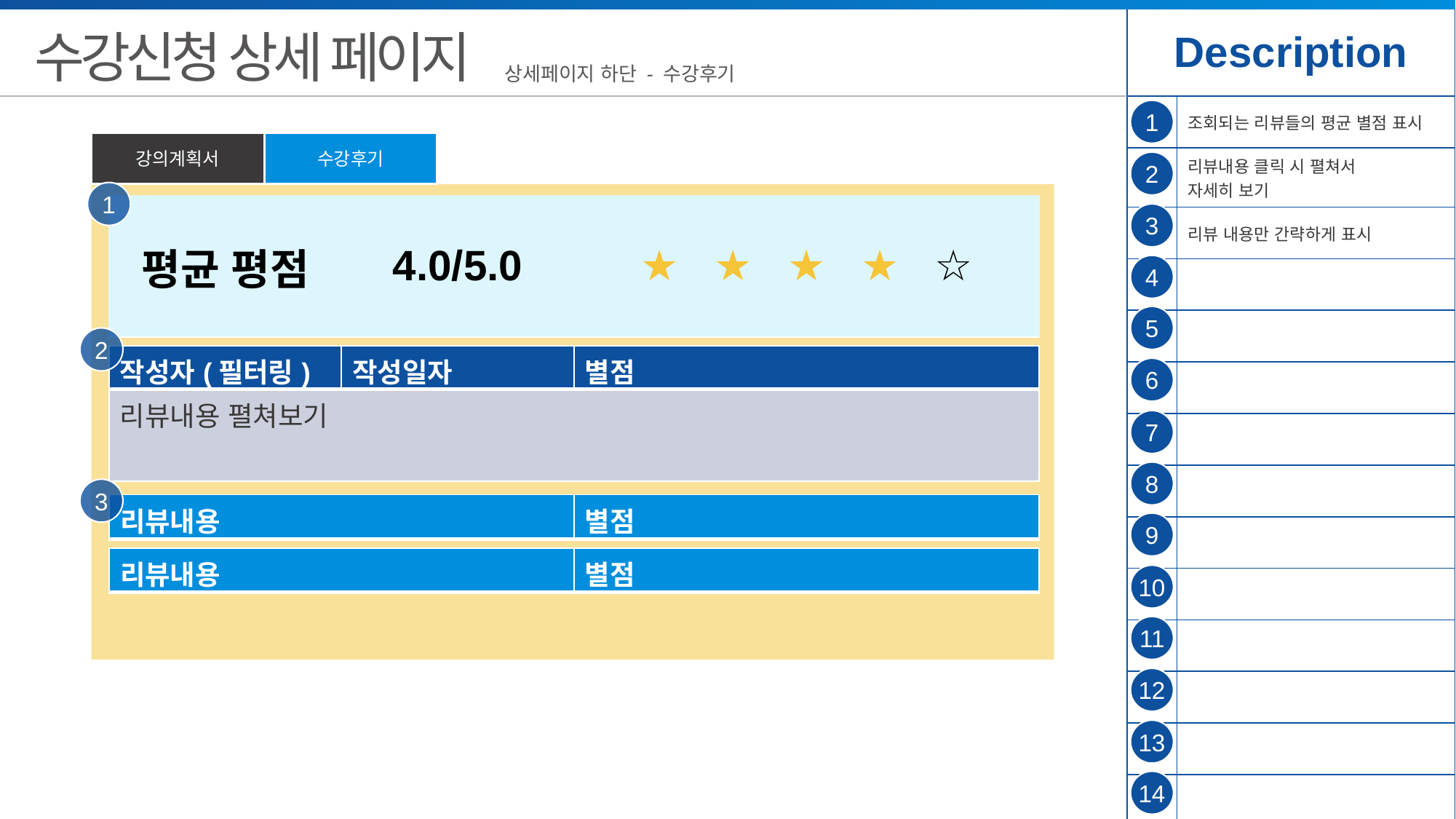

| Description |  |
| --- | --- |
|  | 조회되는 리뷰들의 평균 별점 표시 |
|  | 리뷰내용 클릭 시 펼쳐서 자세히 보기 |
|  | 리뷰 내용만 간략하게 표시 |
|  |  |
|  |  |
|  |  |
|  |  |
|  |  |
|  |  |
|  |  |
|  |  |
|  |  |
|  |  |
|  |  |
수강신청 상세 페이지
상세페이지 하단 - 수강후기
1
강의계획서
수강후기
2
1

| 평균 평점 | 4.0/5.0 | ★ ★ ★ ★ ☆ |
| --- | --- | --- |
3
4
5
2
| 작성자(필터링) | 작성일자 | 별점 |
| --- | --- | --- |
| 리뷰내용 펼쳐보기 | 작성일자 |  |
6
7
8
3
| 리뷰내용 | 별점 |
| --- | --- |
9
| 리뷰내용 | 별점 |
| --- | --- |
10
11
12
13
14